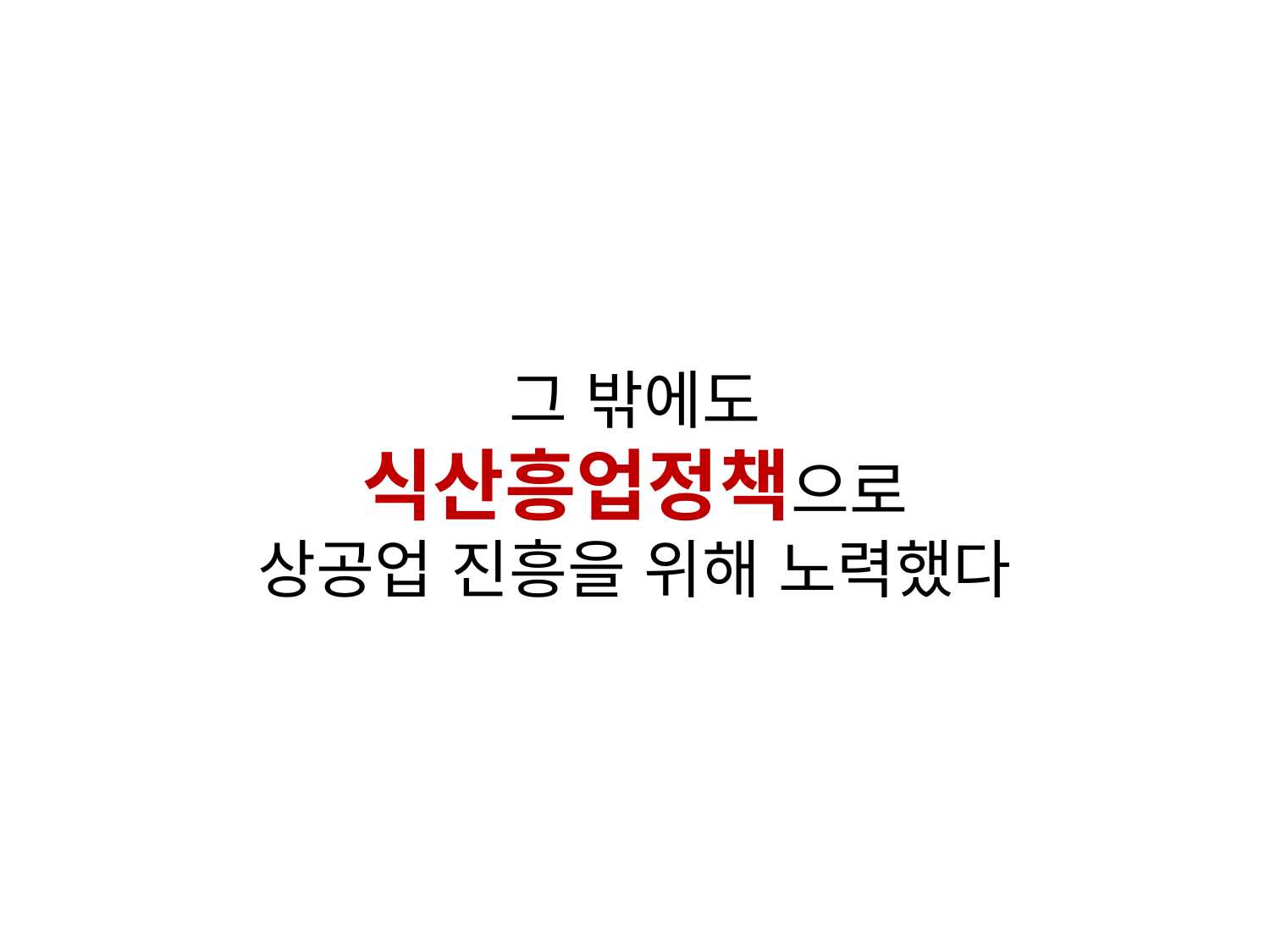

그 밖에도
식산흥업정책으로
상공업 진흥을 위해 노력했다